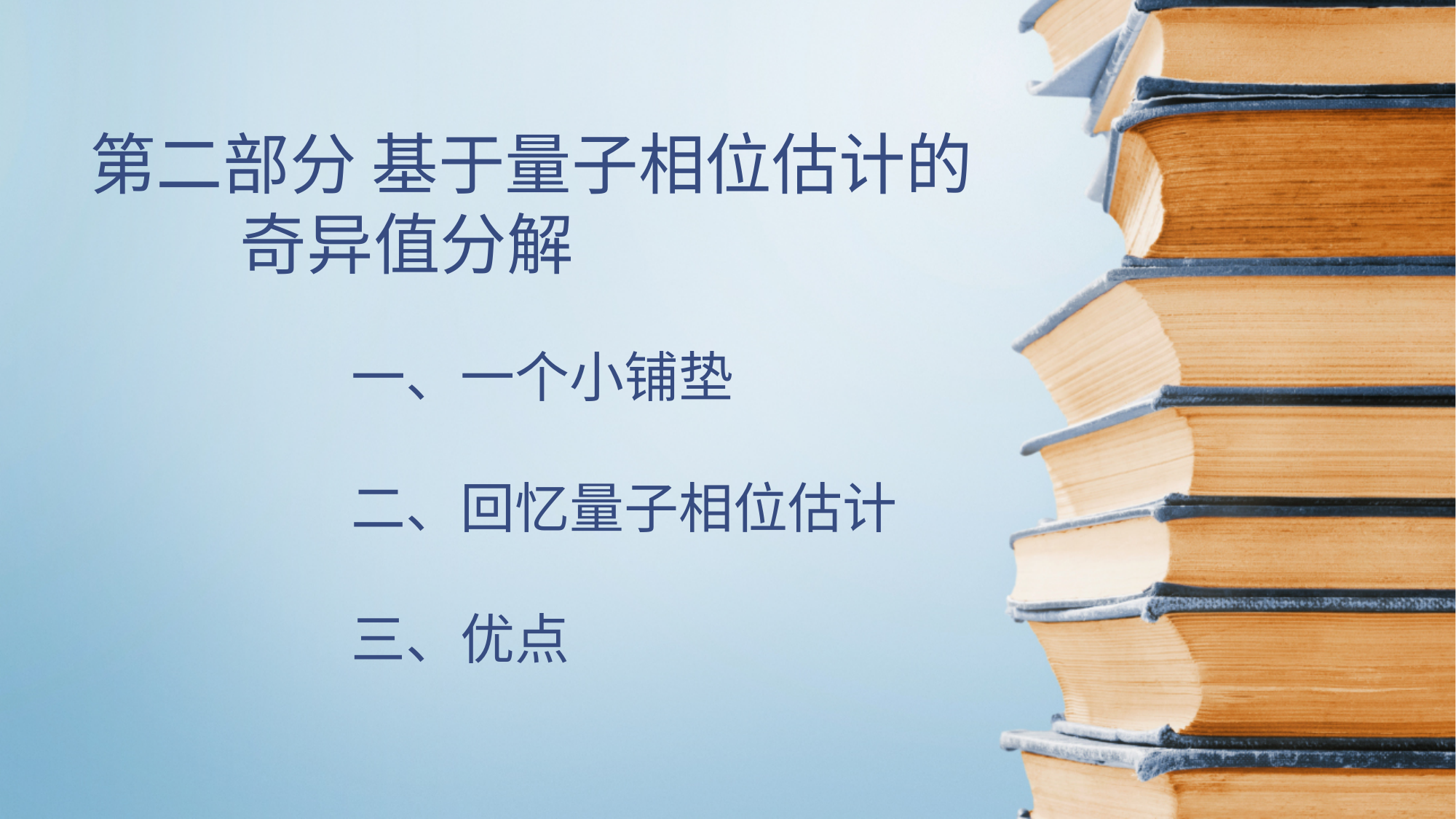

第二部分 基于量子相位估计的
         奇异值分解
一、一个小铺垫
二、回忆量子相位估计
三、优点